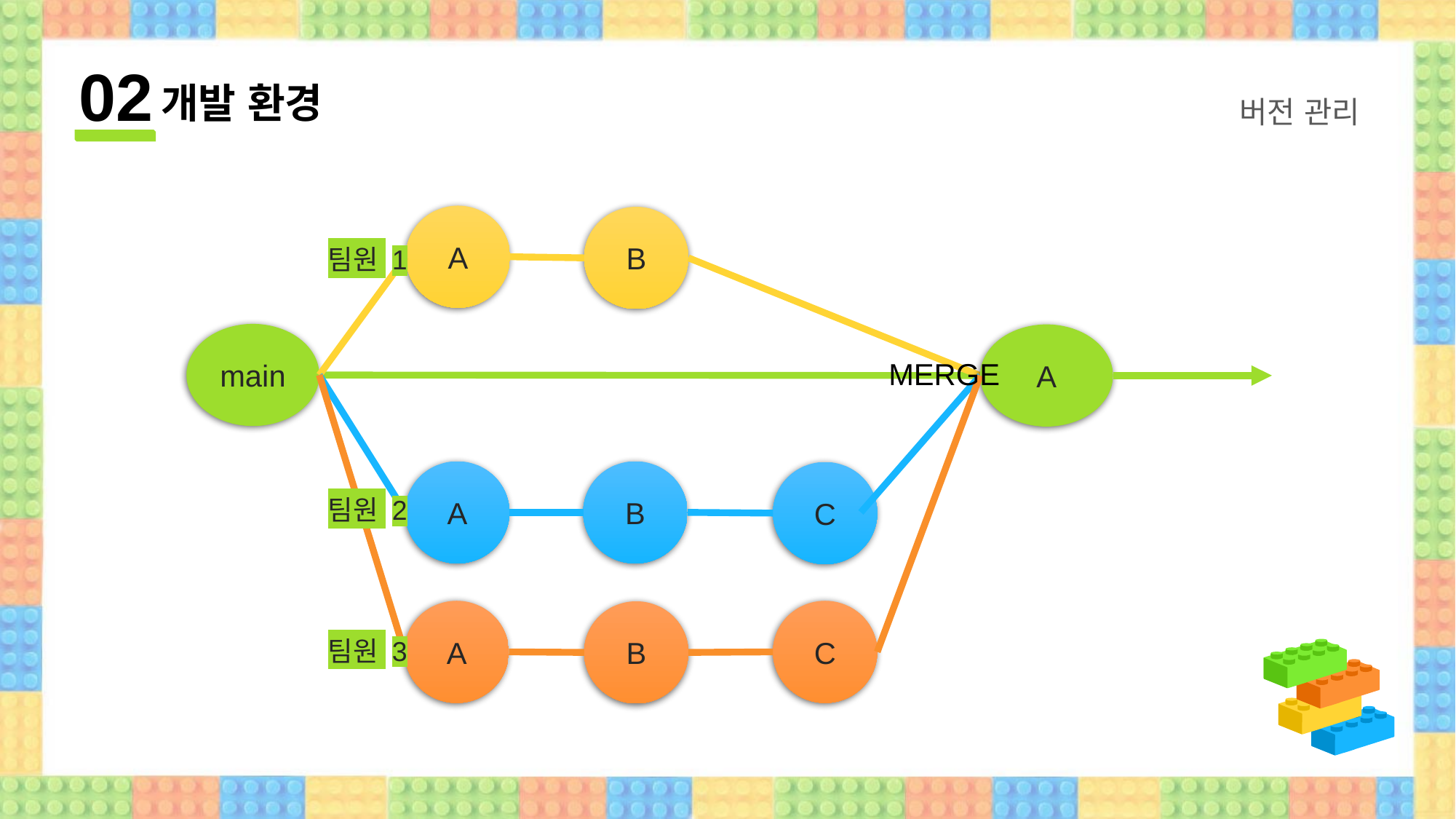

02
개발 환경
버전 관리

A
B
팀원 1
main
A
MERGE
B
A
C
팀원 2
C
A
B
팀원 3